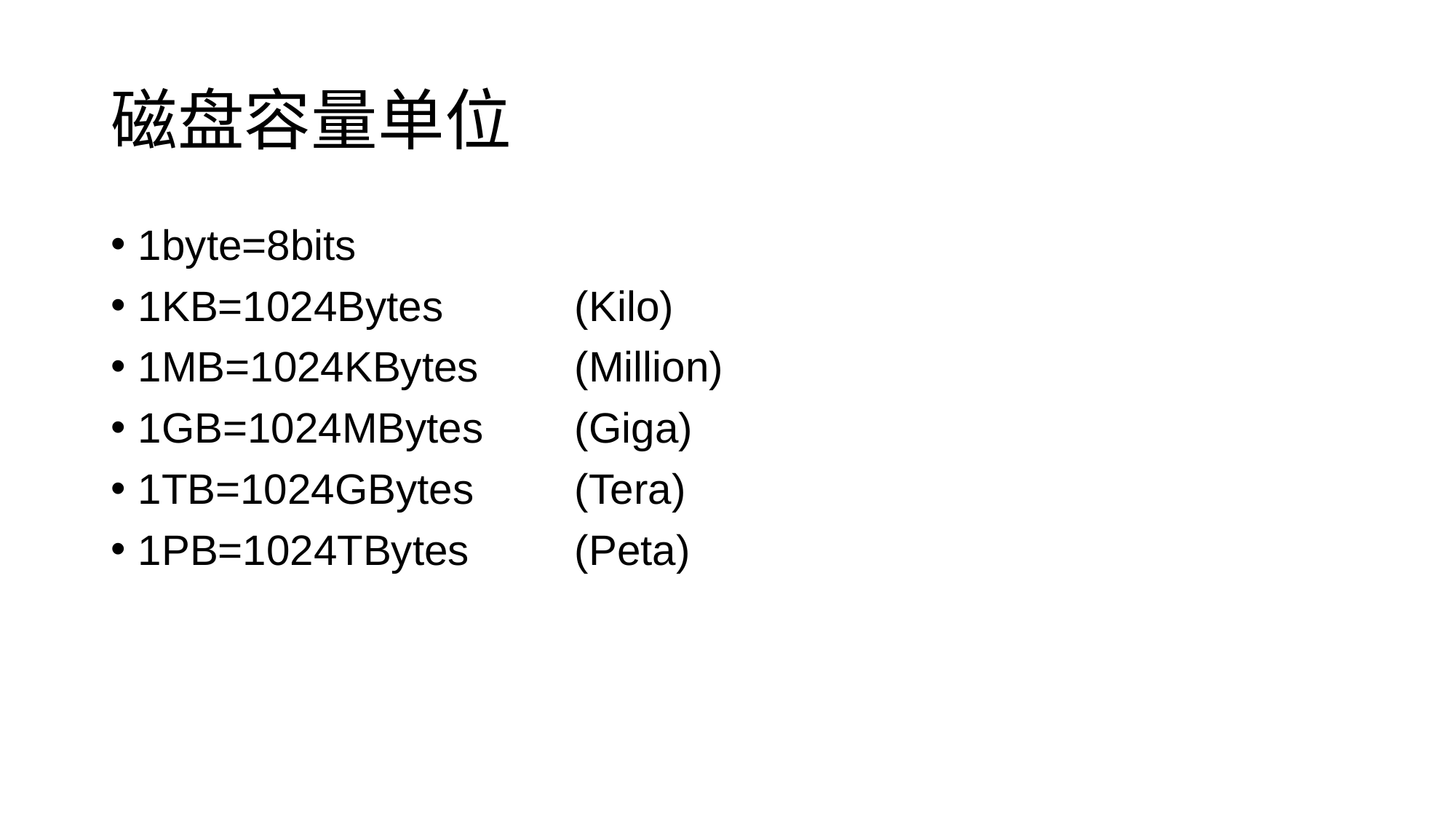

# 磁盘容量单位
1byte=8bits
1KB=1024Bytes		(Kilo)
1MB=1024KBytes 	(Million)
1GB=1024MBytes   	(Giga)
1TB=1024GBytes	(Tera)
1PB=1024TBytes	(Peta)